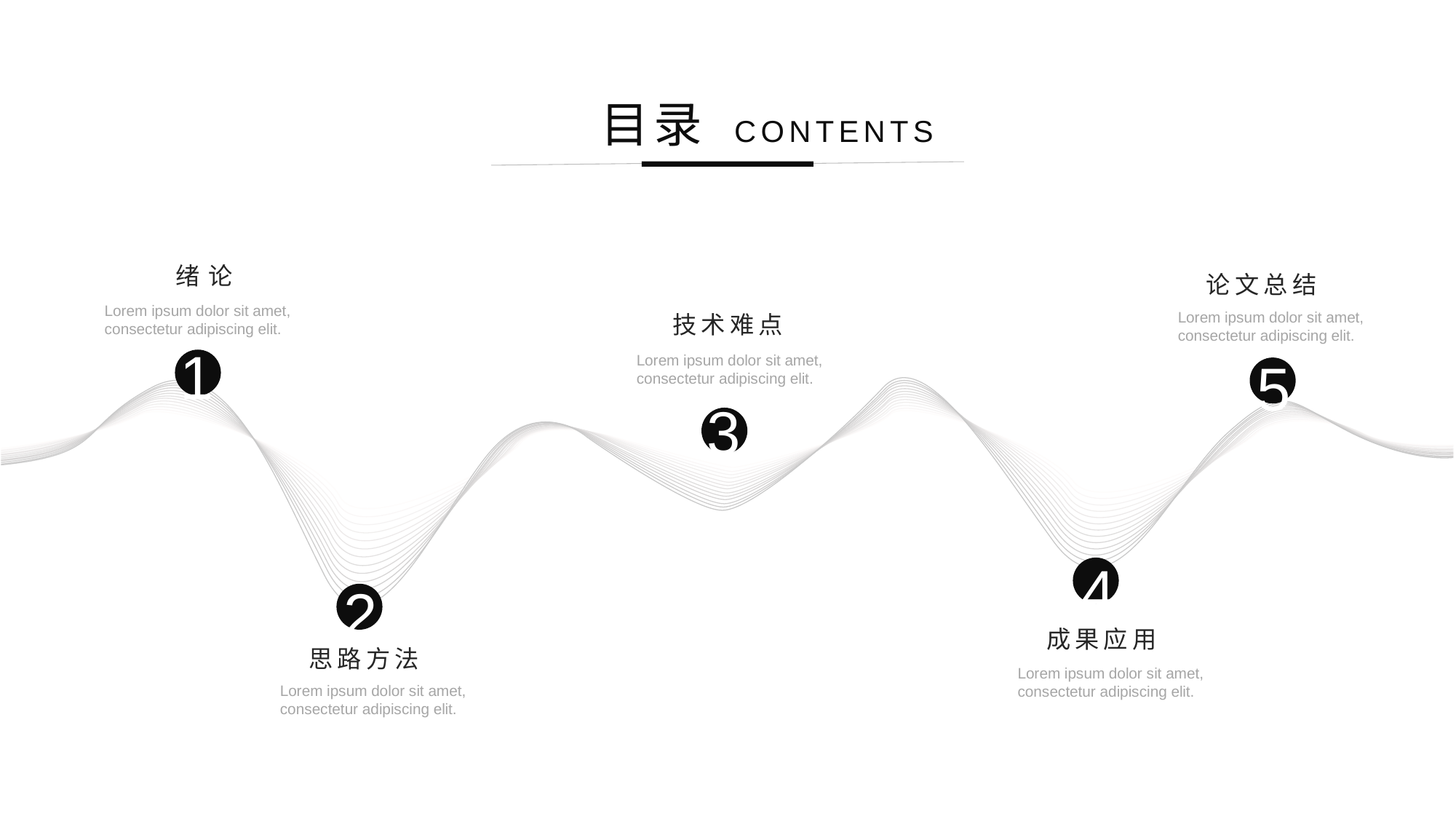

目录 CONTENTS

绪论
论文总结
Lorem ipsum dolor sit amet, consectetur adipiscing elit.
Lorem ipsum dolor sit amet, consectetur adipiscing elit.
技术难点
1
5
Lorem ipsum dolor sit amet, consectetur adipiscing elit.

3

4

2

成果应用
思路方法
Lorem ipsum dolor sit amet, consectetur adipiscing elit.
Lorem ipsum dolor sit amet, consectetur adipiscing elit.